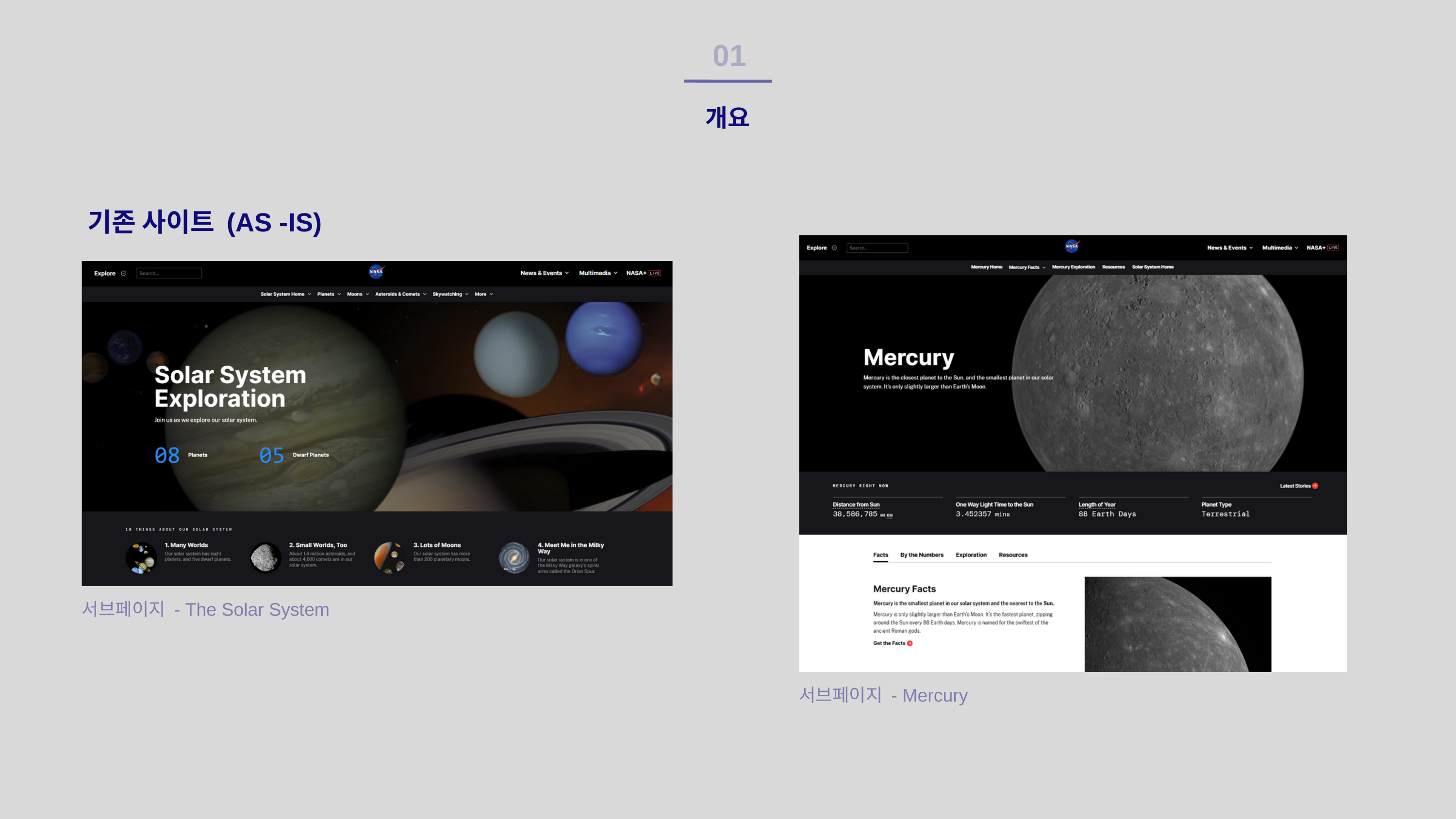

01

개요
기존 사이트 (AS -IS)

서브페이지 - The Solar System
서브페이지 - Mercury